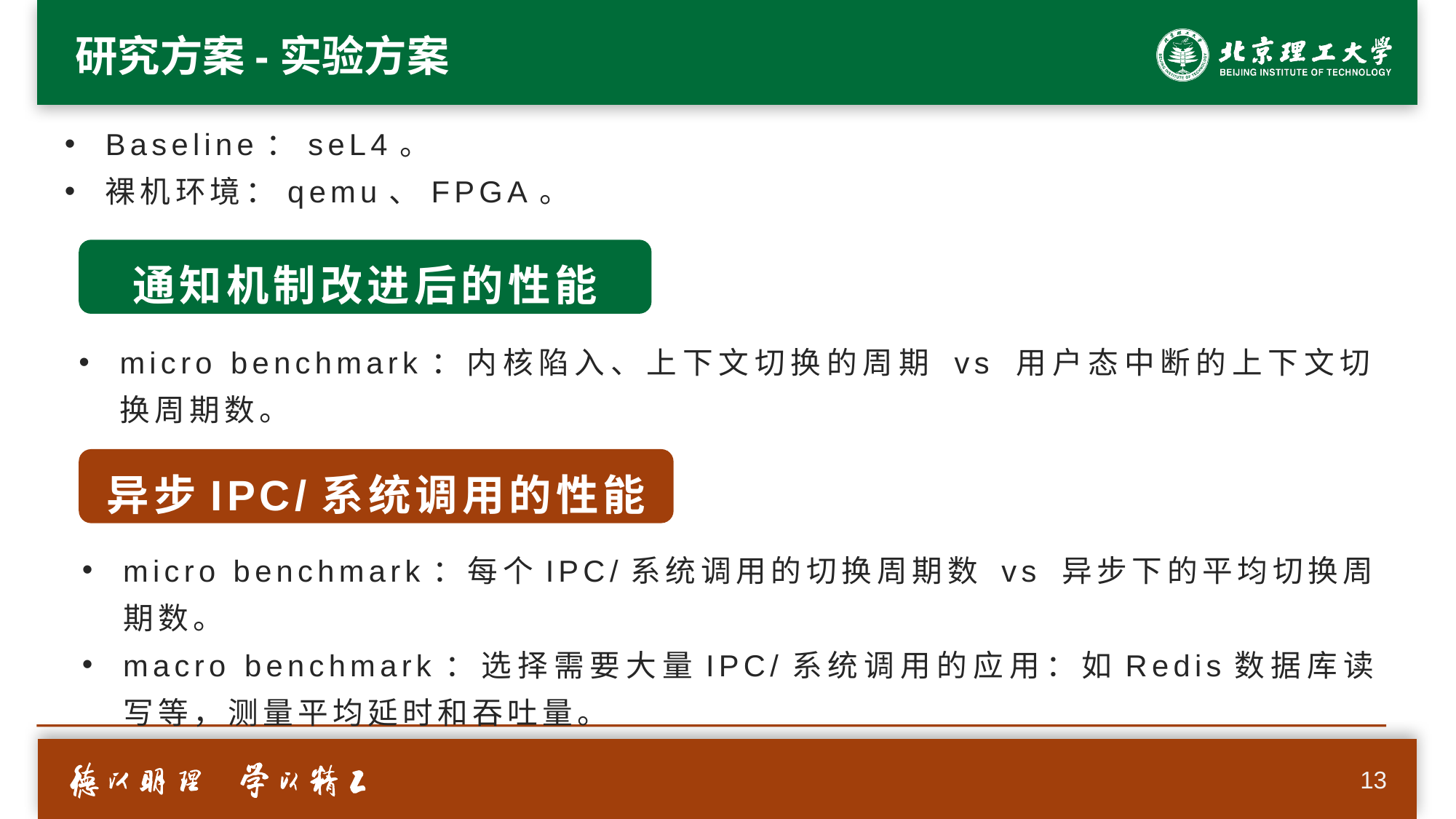

# 研究方案-实验方案
Baseline：seL4。
裸机环境：qemu、FPGA。
通知机制改进后的性能
micro benchmark：内核陷入、上下文切换的周期 vs 用户态中断的上下文切换周期数。
异步IPC/系统调用的性能
micro benchmark：每个IPC/系统调用的切换周期数 vs 异步下的平均切换周期数。
macro benchmark：选择需要大量IPC/系统调用的应用：如Redis数据库读写等，测量平均延时和吞吐量。